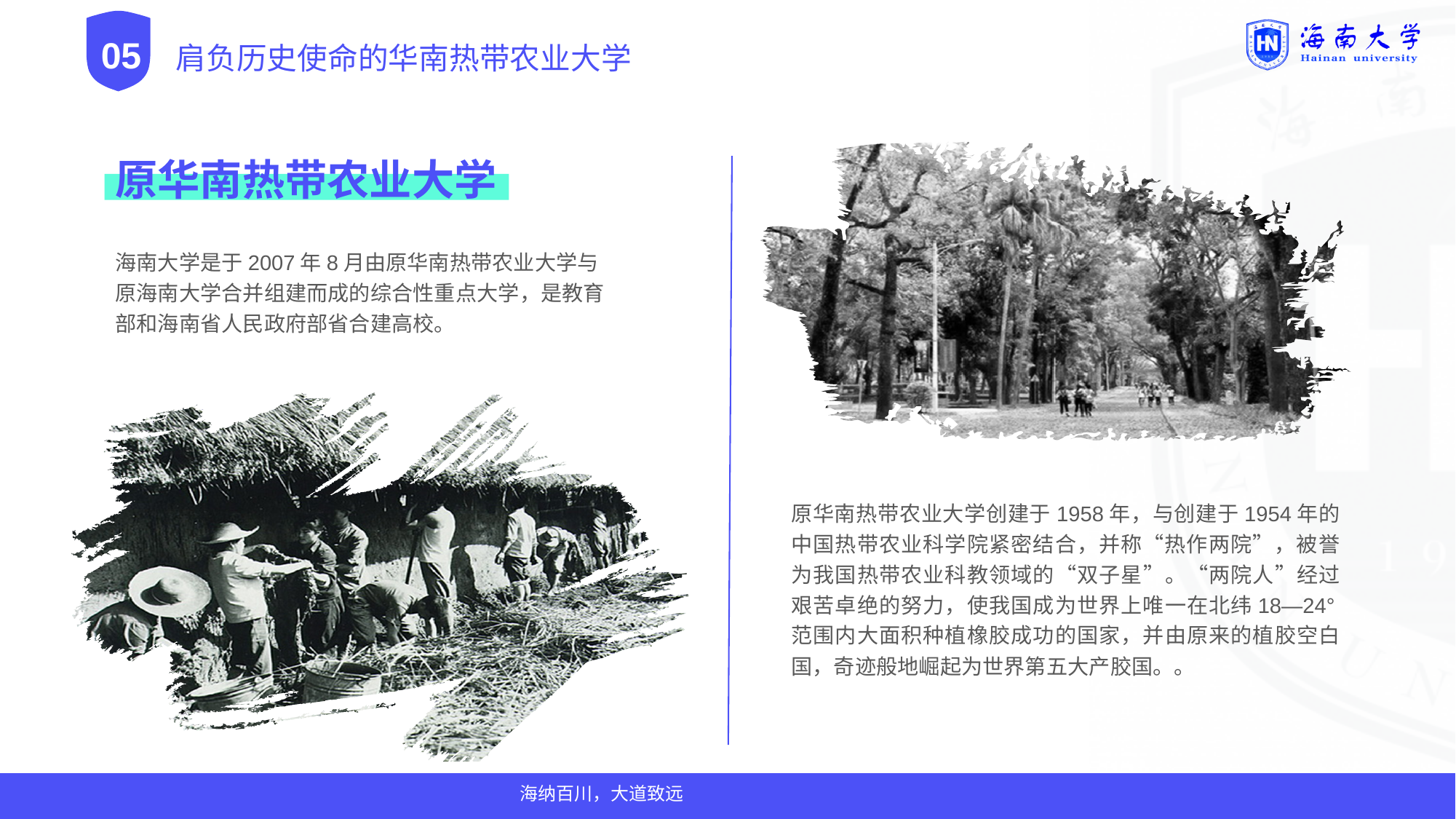

# 肩负历史使命的华南热带农业大学
05
原华南热带农业大学

海南大学是于2007年8月由原华南热带农业大学与原海南大学合并组建而成的综合性重点大学，是教育部和海南省人民政府部省合建高校。

原华南热带农业大学创建于1958年，与创建于1954年的中国热带农业科学院紧密结合，并称“热作两院”，被誉为我国热带农业科教领域的“双子星”。“两院人”经过艰苦卓绝的努力，使我国成为世界上唯一在北纬18—24°范围内大面积种植橡胶成功的国家，并由原来的植胶空白国，奇迹般地崛起为世界第五大产胶国。。